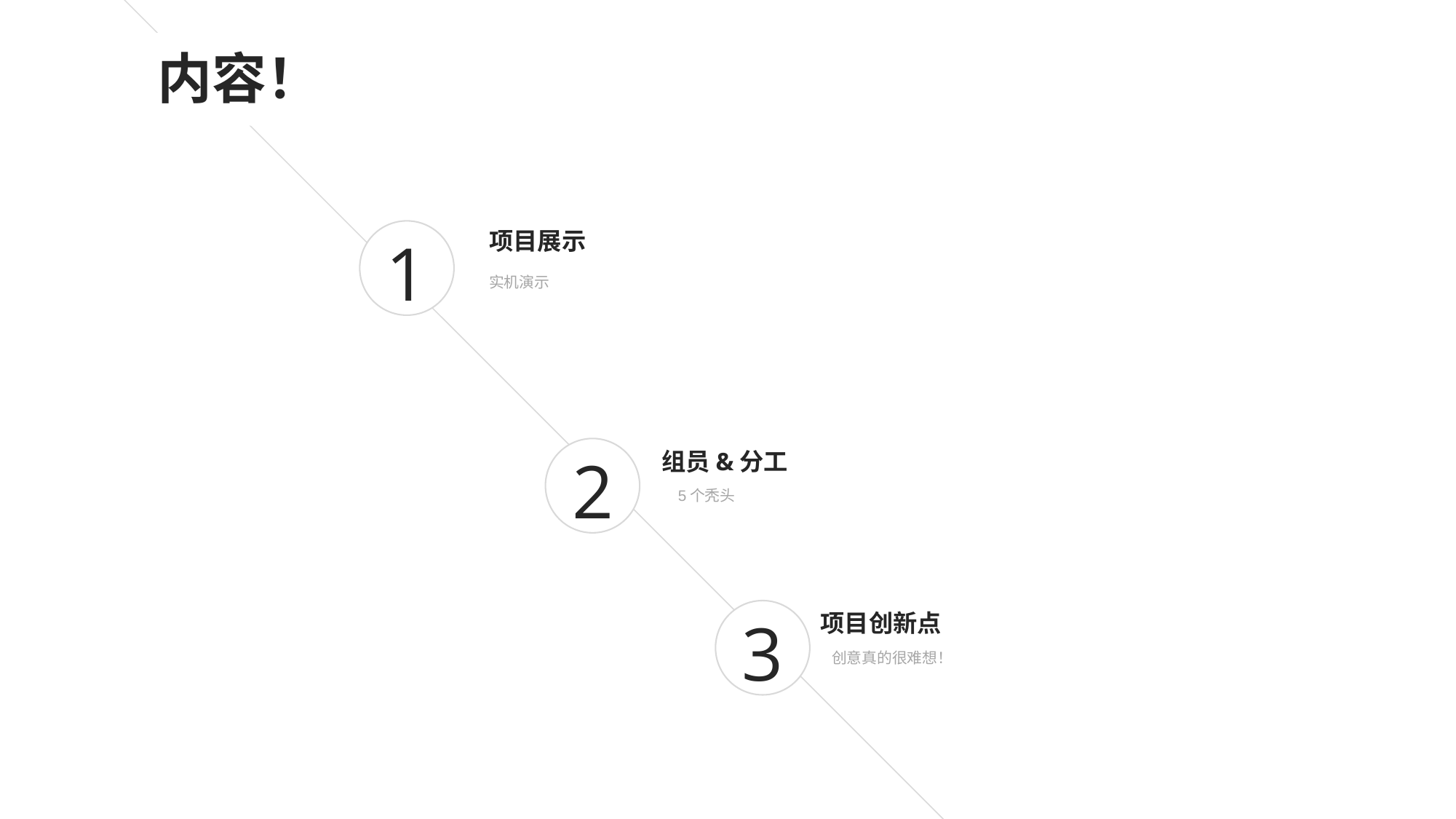

内容！

1
项目展示
实机演示

2
组员&分工
  5个秃头

3
项目创新点
创意真的很难想！